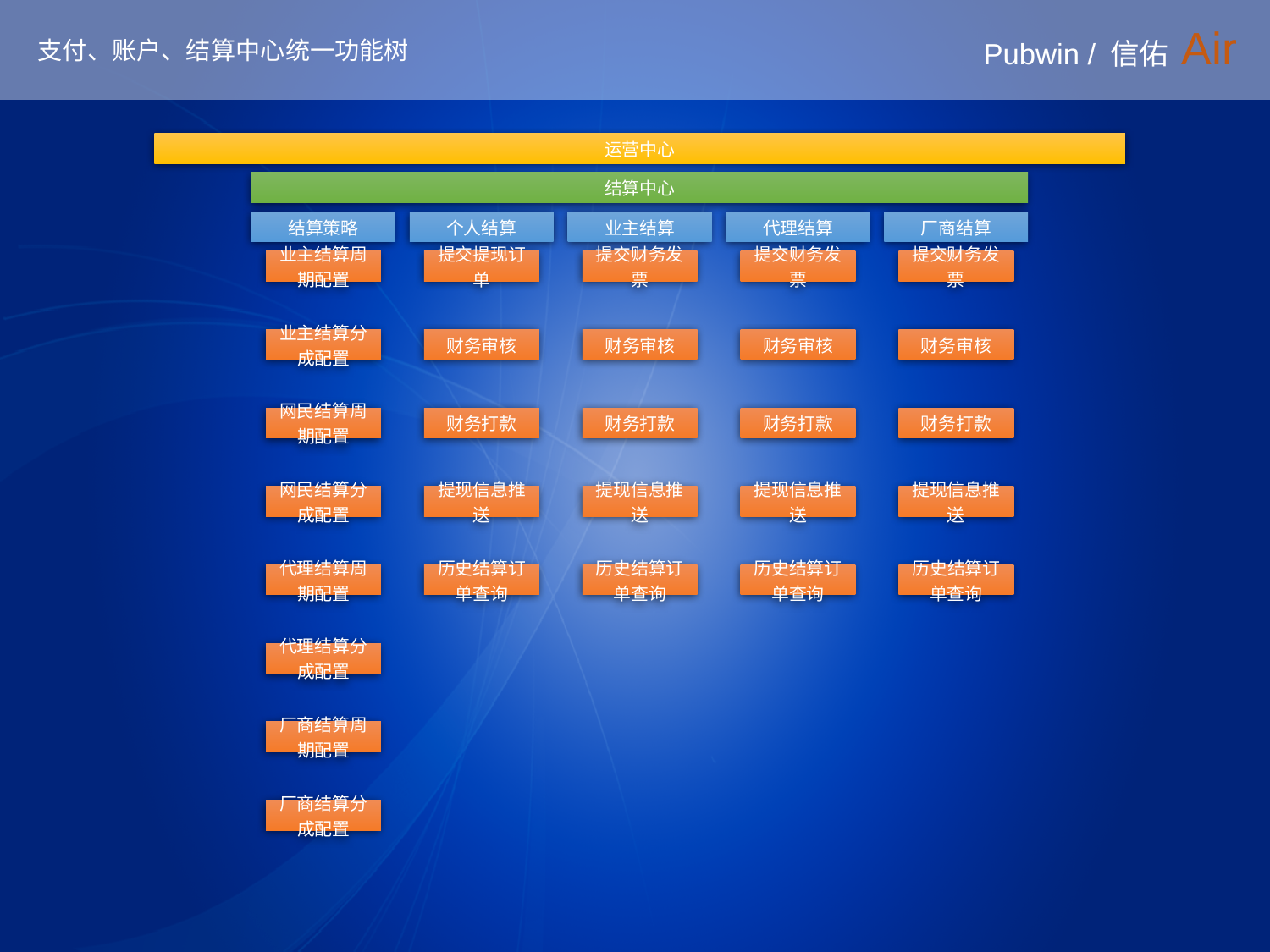

# Pubwin / 信佑 Air
支付、账户、结算中心统一功能树
提现信息推送
财务打款
财务审核
提交财务发票
厂商结算
提现信息推送
财务打款
财务审核
提交财务发票
代理结算
提现信息推送
财务打款
财务审核
提交财务发票
业主结算
提现信息推送
财务打款
财务审核
提交提现订单
个人结算
结算策略
结算中心
业主结算周期配置
历史结算订单查询
历史结算订单查询
历史结算订单查询
历史结算订单查询
业主结算分成配置
网民结算周期配置
网民结算分成配置
代理结算周期配置
代理结算分成配置
厂商结算周期配置
厂商结算分成配置
运营中心